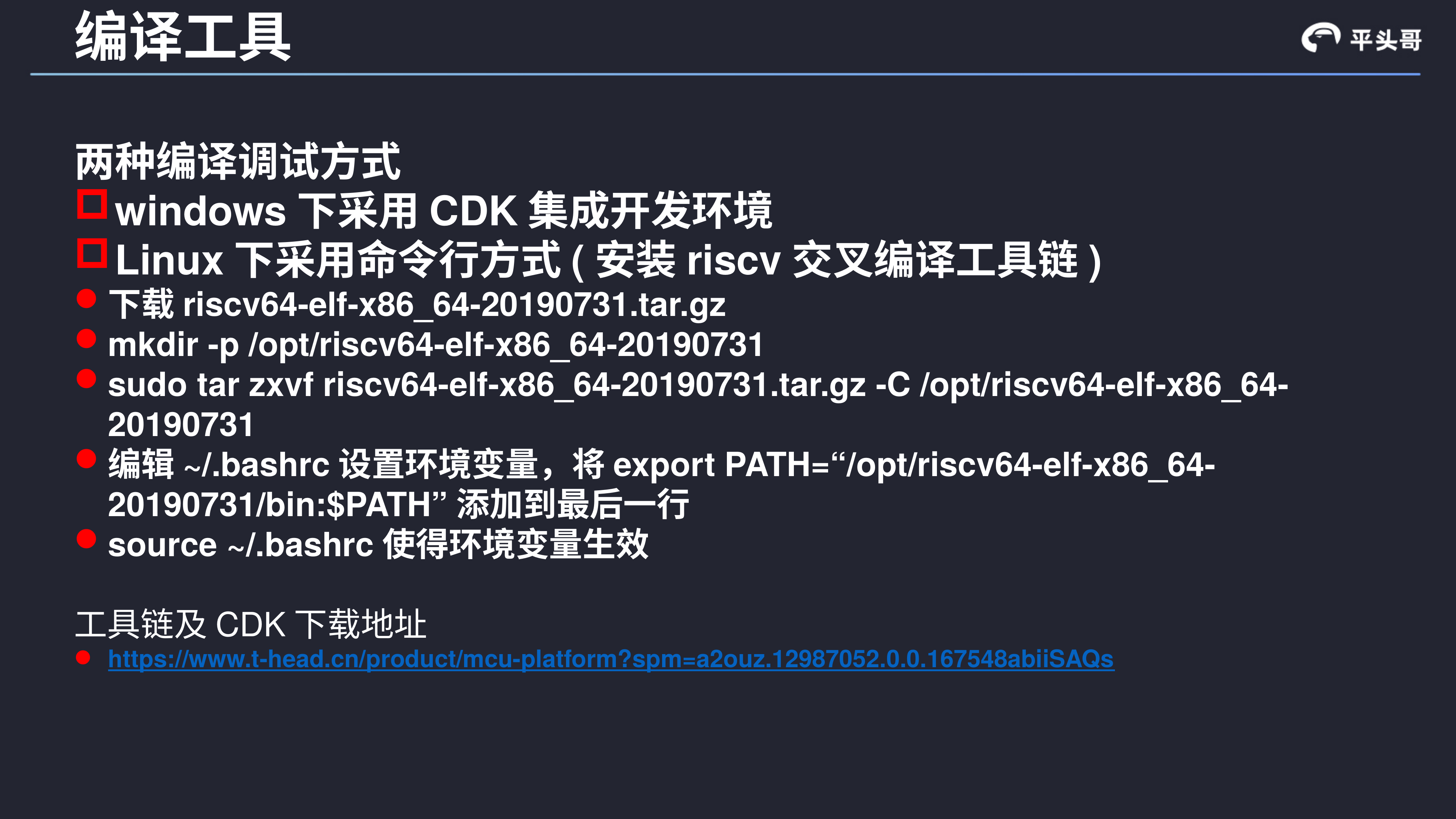

# 编译工具
两种编译调试方式
windows下采用CDK集成开发环境
Linux下采用命令行方式(安装riscv交叉编译工具链)
下载riscv64-elf-x86_64-20190731.tar.gz
mkdir -p /opt/riscv64-elf-x86_64-20190731
sudo tar zxvf riscv64-elf-x86_64-20190731.tar.gz -C /opt/riscv64-elf-x86_64-20190731
编辑~/.bashrc设置环境变量，将export PATH=“/opt/riscv64-elf-x86_64-20190731/bin:$PATH”添加到最后一行
source ~/.bashrc使得环境变量生效

工具链及CDK下载地址
https://www.t-head.cn/product/mcu-platform?spm=a2ouz.12987052.0.0.167548abiiSAQs